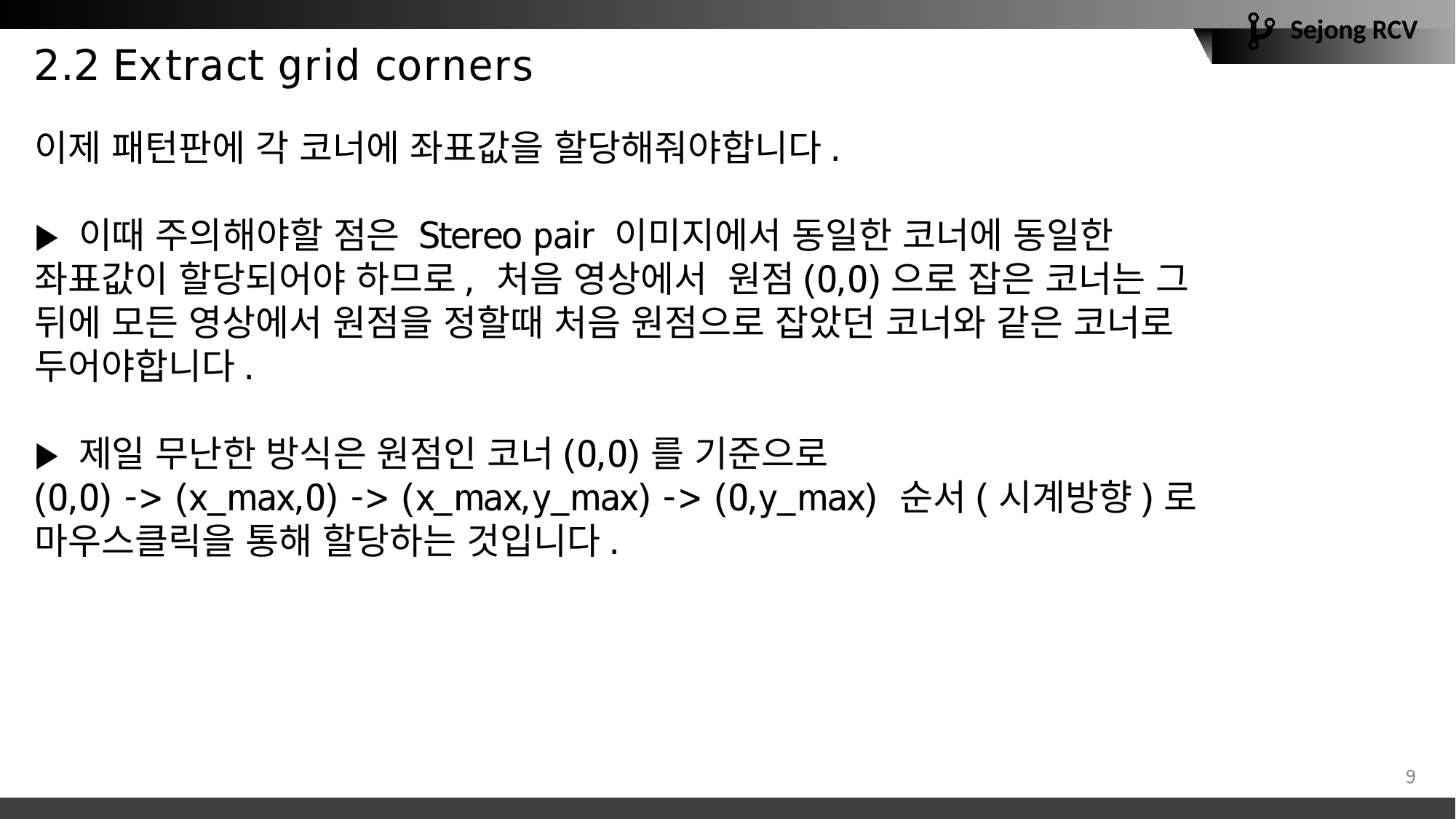

# 2.2 Extract grid corners
이제 패턴판에 각 코너에 좌표값을 할당해줘야합니다.
▶ 이때 주의해야할 점은 Stereo pair 이미지에서 동일한 코너에 동일한 좌표값이 할당되어야 하므로, 처음 영상에서  원점(0,0)으로 잡은 코너는 그 뒤에 모든 영상에서 원점을 정할때 처음 원점으로 잡았던 코너와 같은 코너로 두어야합니다.
▶ 제일 무난한 방식은 원점인 코너(0,0)를 기준으로
(0,0) -> (x_max,0) -> (x_max,y_max) -> (0,y_max) 순서(시계방향)로 마우스클릭을 통해 할당하는 것입니다.
9